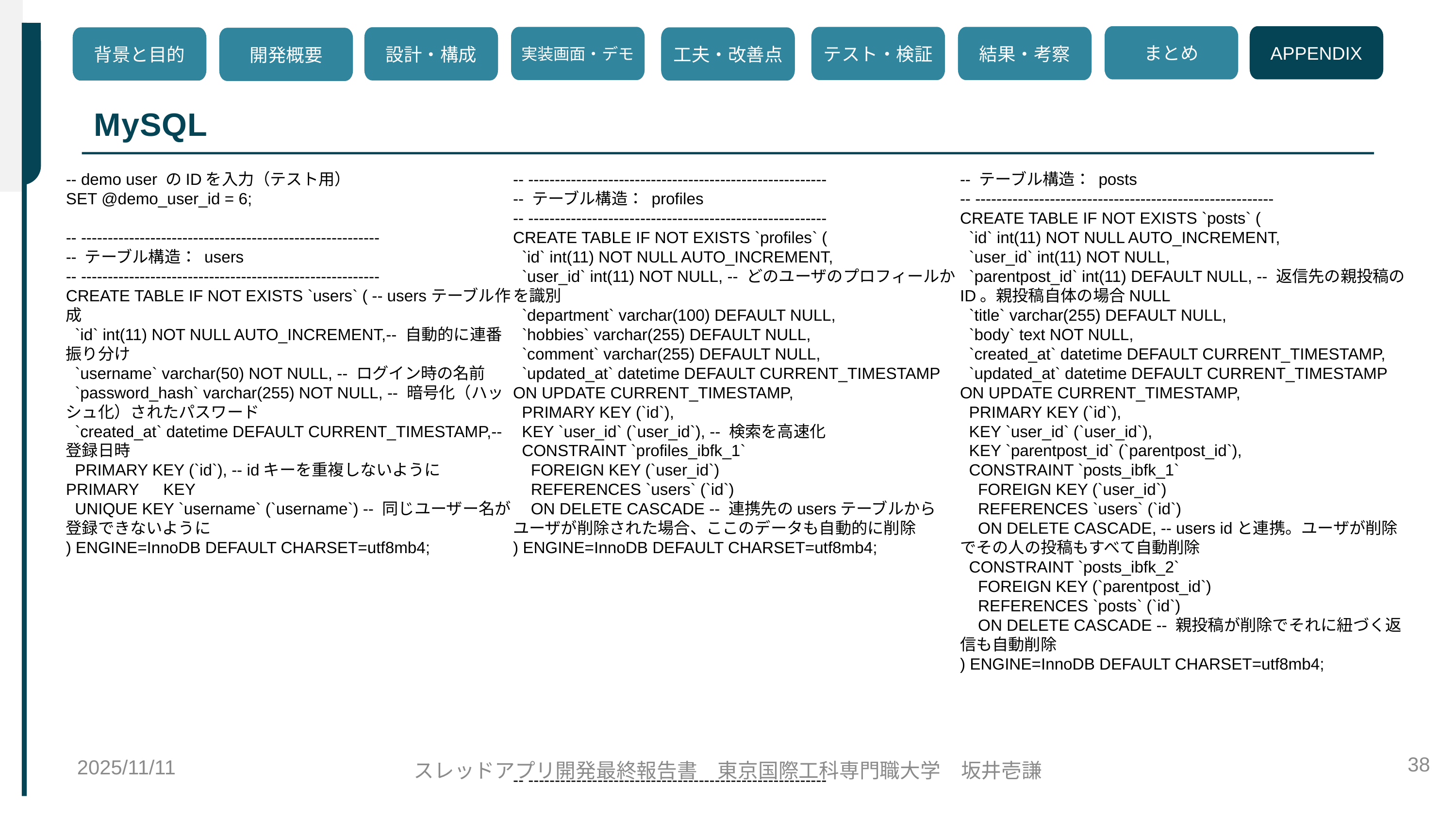

まとめ
APPENDIX
実装画面・デモ
テスト・検証
結果・考察
設計・構成
背景と目的
工夫・改善点
開発概要
MySQL

-- demo user のIDを入力（テスト用）
SET @demo_user_id = 6;

-- --------------------------------------------------------
-- テーブル構造： users
-- --------------------------------------------------------
CREATE TABLE IF NOT EXISTS `users` ( -- usersテーブル作成
  `id` int(11) NOT NULL AUTO_INCREMENT,-- 自動的に連番振り分け
  `username` varchar(50) NOT NULL, -- ログイン時の名前
  `password_hash` varchar(255) NOT NULL, -- 暗号化（ハッシュ化）されたパスワード
  `created_at` datetime DEFAULT CURRENT_TIMESTAMP,-- 登録日時
  PRIMARY KEY (`id`), -- idキーを重複しないようにPRIMARY　KEY
  UNIQUE KEY `username` (`username`) -- 同じユーザー名が登録できないように
) ENGINE=InnoDB DEFAULT CHARSET=utf8mb4;

-- --------------------------------------------------------
-- テーブル構造： profiles
-- --------------------------------------------------------
CREATE TABLE IF NOT EXISTS `profiles` (
  `id` int(11) NOT NULL AUTO_INCREMENT,
  `user_id` int(11) NOT NULL, -- どのユーザのプロフィールかを識別
  `department` varchar(100) DEFAULT NULL,
  `hobbies` varchar(255) DEFAULT NULL,
  `comment` varchar(255) DEFAULT NULL,
  `updated_at` datetime DEFAULT CURRENT_TIMESTAMP ON UPDATE CURRENT_TIMESTAMP,
  PRIMARY KEY (`id`),
  KEY `user_id` (`user_id`), -- 検索を高速化
  CONSTRAINT `profiles_ibfk_1`
    FOREIGN KEY (`user_id`)
    REFERENCES `users` (`id`)
    ON DELETE CASCADE -- 連携先のusersテーブルからユーザが削除された場合、ここのデータも自動的に削除
) ENGINE=InnoDB DEFAULT CHARSET=utf8mb4;

-- --------------------------------------------------------
-- テーブル構造： posts
-- --------------------------------------------------------
CREATE TABLE IF NOT EXISTS `posts` (
  `id` int(11) NOT NULL AUTO_INCREMENT,
  `user_id` int(11) NOT NULL,
  `parentpost_id` int(11) DEFAULT NULL, -- 返信先の親投稿のID。親投稿自体の場合NULL
  `title` varchar(255) DEFAULT NULL,
  `body` text NOT NULL,
  `created_at` datetime DEFAULT CURRENT_TIMESTAMP,
  `updated_at` datetime DEFAULT CURRENT_TIMESTAMP ON UPDATE CURRENT_TIMESTAMP,
  PRIMARY KEY (`id`),
  KEY `user_id` (`user_id`),
  KEY `parentpost_id` (`parentpost_id`),
  CONSTRAINT `posts_ibfk_1`
    FOREIGN KEY (`user_id`)
    REFERENCES `users` (`id`)
    ON DELETE CASCADE, -- users idと連携。ユーザが削除でその人の投稿もすべて自動削除
  CONSTRAINT `posts_ibfk_2`
    FOREIGN KEY (`parentpost_id`)
    REFERENCES `posts` (`id`)
    ON DELETE CASCADE -- 親投稿が削除でそれに紐づく返信も自動削除
) ENGINE=InnoDB DEFAULT CHARSET=utf8mb4;

2025/11/11
38
スレッドアプリ開発最終報告書　東京国際工科専門職大学　坂井壱謙